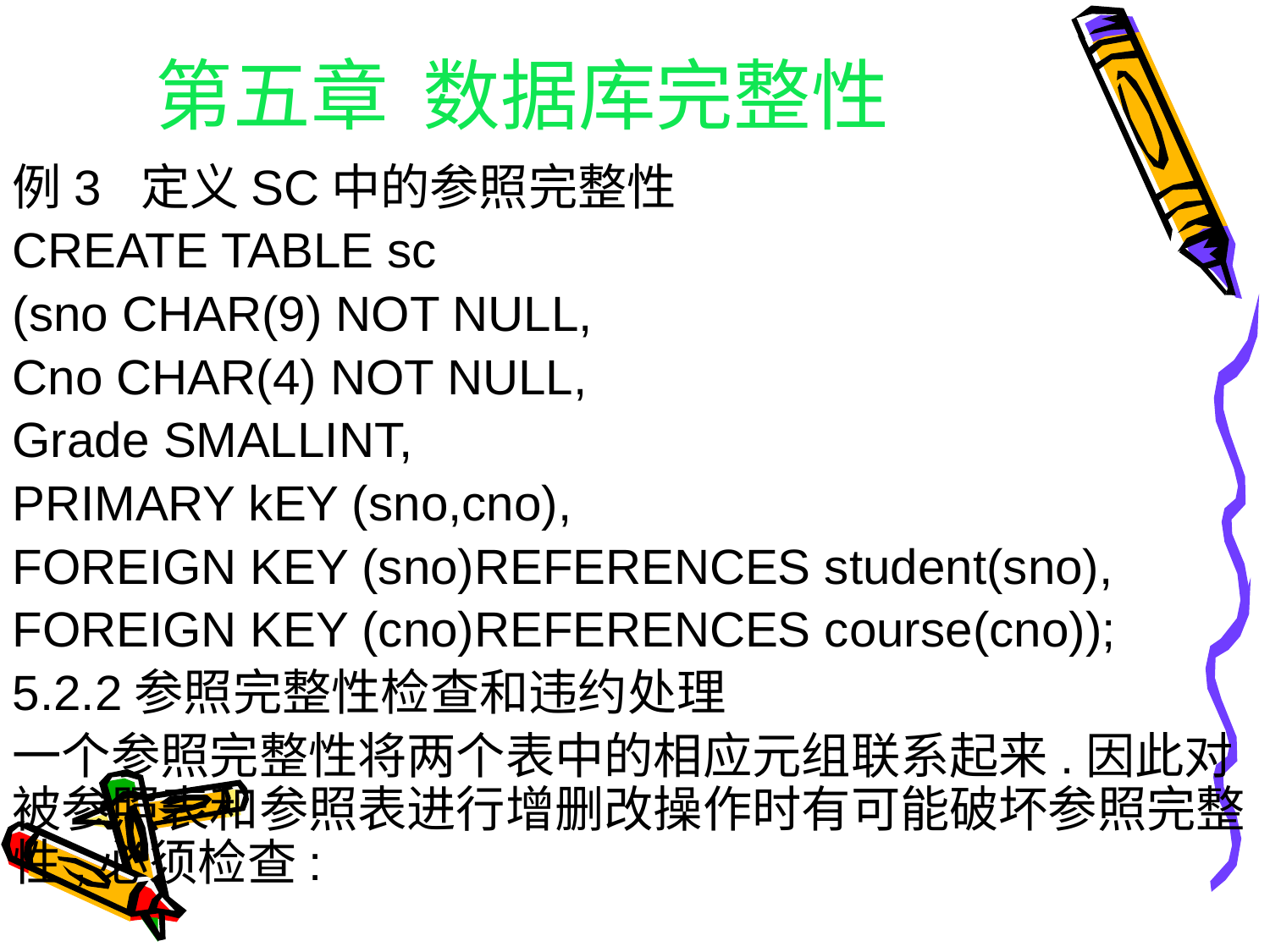

# 第五章  数据库完整性
例3  定义SC中的参照完整性
CREATE TABLE sc
(sno CHAR(9) NOT NULL,
Cno CHAR(4) NOT NULL,
Grade SMALLINT,
PRIMARY kEY (sno,cno),
FOREIGN KEY (sno)REFERENCES student(sno),
FOREIGN KEY (cno)REFERENCES course(cno));
5.2.2参照完整性检查和违约处理
一个参照完整性将两个表中的相应元组联系起来.因此对被参照表和参照表进行增删改操作时有可能破坏参照完整性,必须检查: